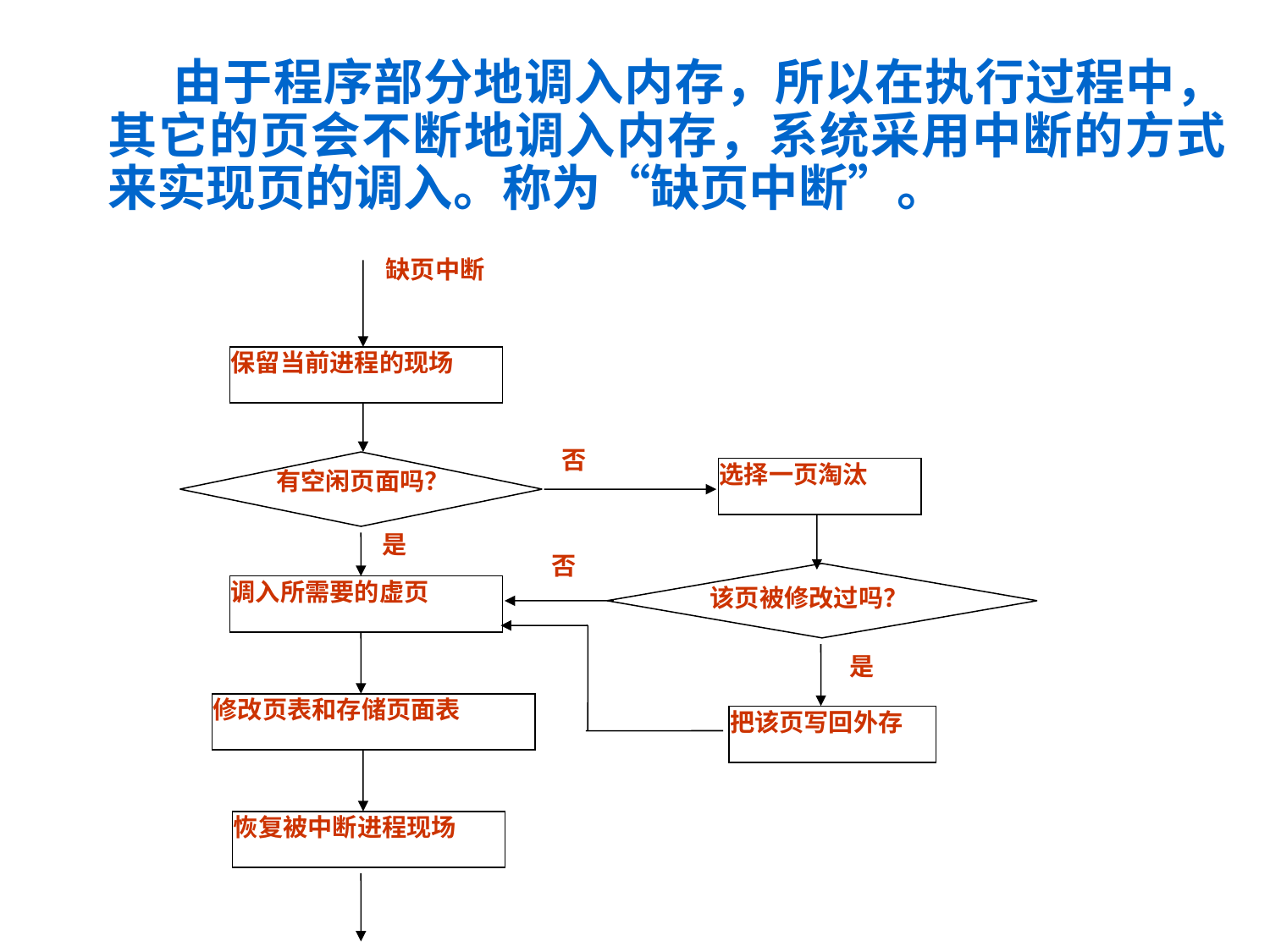

由于程序部分地调入内存，所以在执行过程中，其它的页会不断地调入内存，系统采用中断的方式来实现页的调入。称为“缺页中断”。
缺页中断

保留当前进程的现场

否

有空闲页面吗？
选择一页淘汰

是

否

调入所需要的虚页
该页被修改过吗？

是
修改页表和存储页面表
把该页写回外存

恢复被中断进程现场